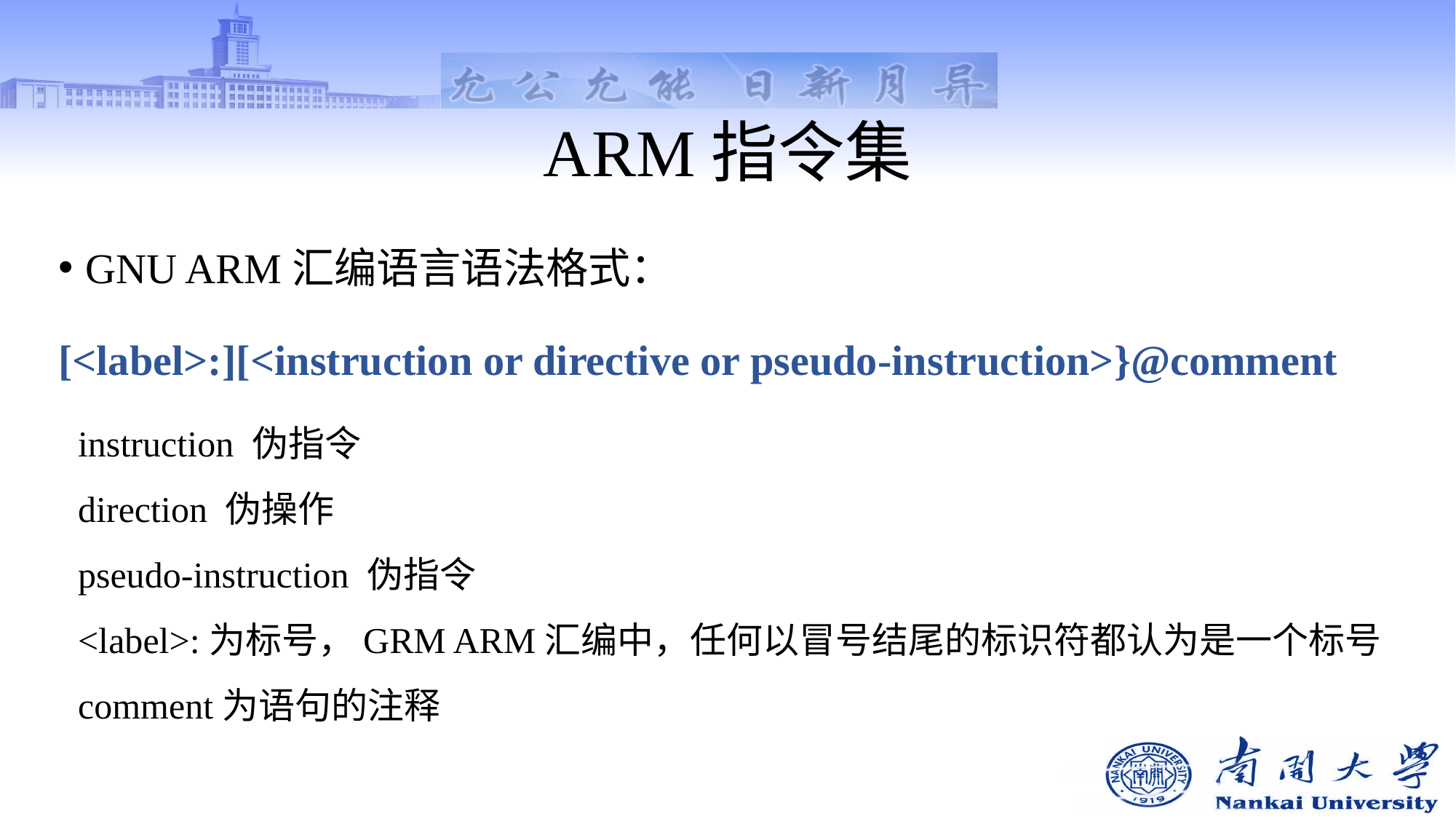

# ARM指令集
GNU ARM汇编语言语法格式：
[<label>:][<instruction or directive or pseudo-instruction>}@comment
instruction 伪指令
direction 伪操作
pseudo-instruction 伪指令
<label>:为标号，GRM ARM汇编中，任何以冒号结尾的标识符都认为是一个标号
comment为语句的注释